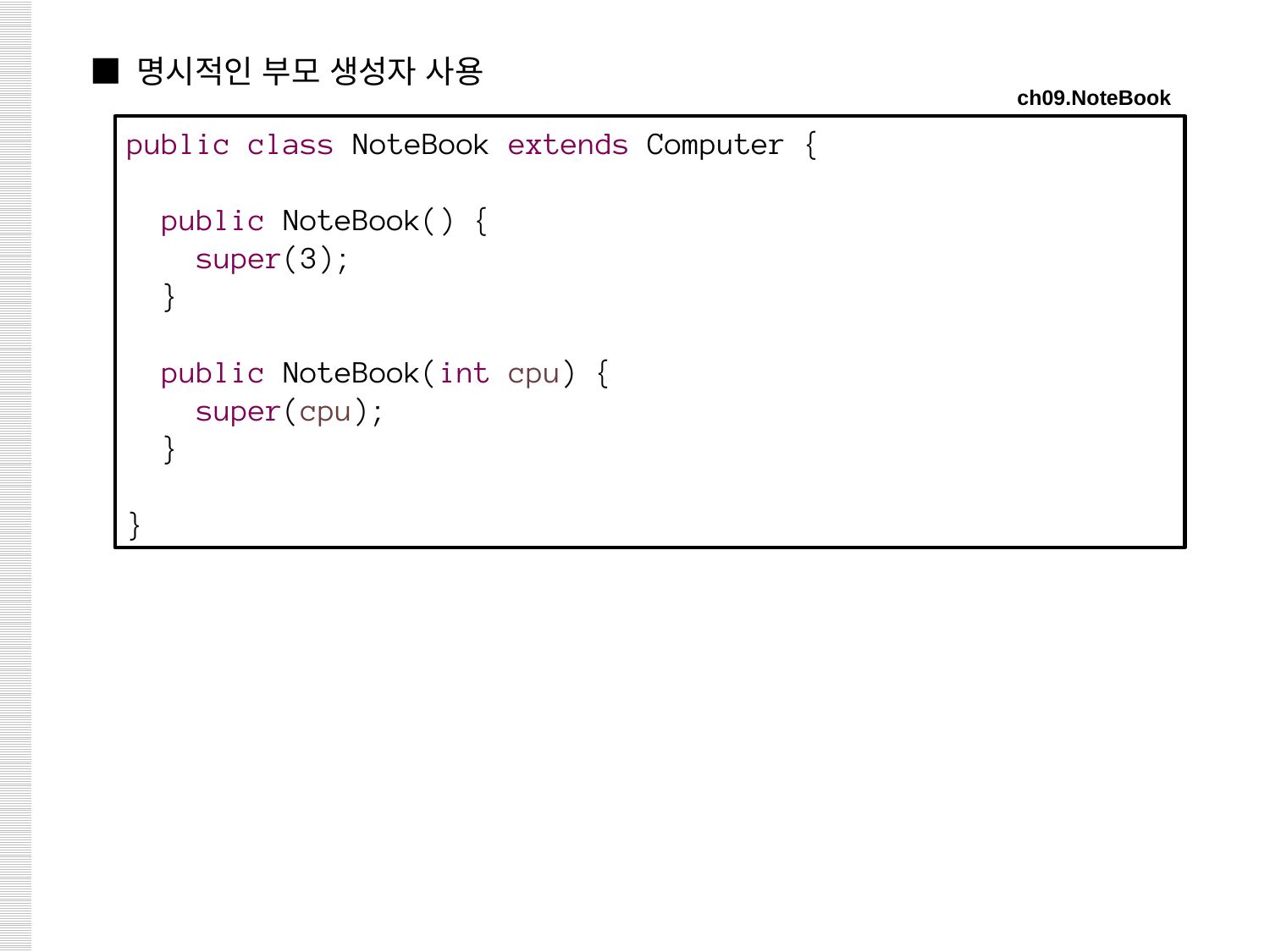

■ 명시적인 부모 생성자 사용
ch09.NoteBook
public class NoteBook extends Computer {

  public NoteBook() {
    super(3);
  }

  public NoteBook(int cpu) {
    super(cpu);
  }

}